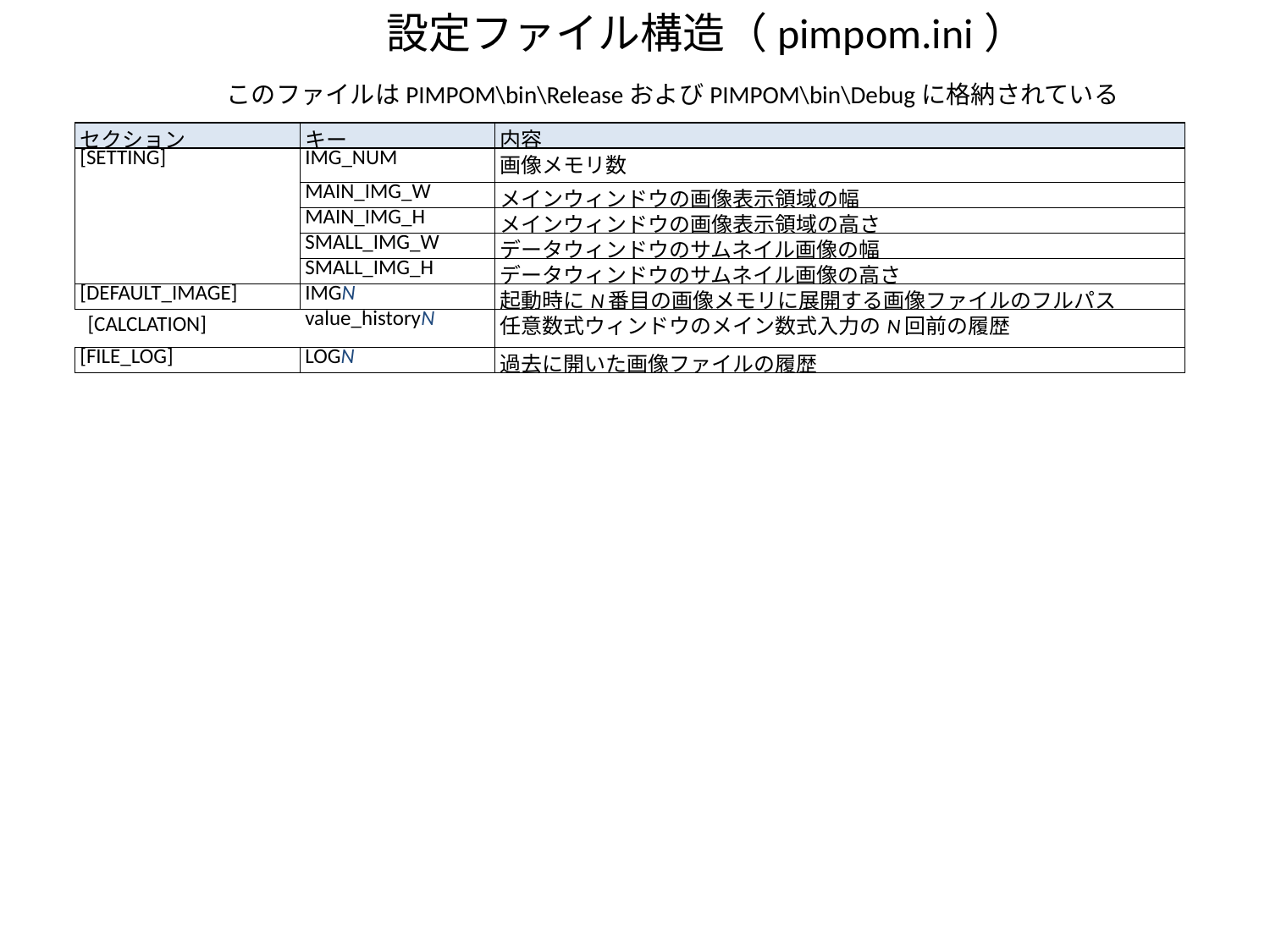

設定ファイル構造（pimpom.ini）
このファイルはPIMPOM\bin\ReleaseおよびPIMPOM\bin\Debugに格納されている
| セクション | キー | 内容 |
| --- | --- | --- |
| [SETTING] | IMG\_NUM | 画像メモリ数 |
|  | MAIN\_IMG\_W | メインウィンドウの画像表示領域の幅 |
|  | MAIN\_IMG\_H | メインウィンドウの画像表示領域の高さ |
|  | SMALL\_IMG\_W | データウィンドウのサムネイル画像の幅 |
|  | SMALL\_IMG\_H | データウィンドウのサムネイル画像の高さ |
| [DEFAULT\_IMAGE] | IMGN | 起動時にN番目の画像メモリに展開する画像ファイルのフルパス |
| [CALCLATION] | value\_historyN | 任意数式ウィンドウのメイン数式入力のN回前の履歴 |
| [FILE\_LOG] | LOGN | 過去に開いた画像ファイルの履歴 |